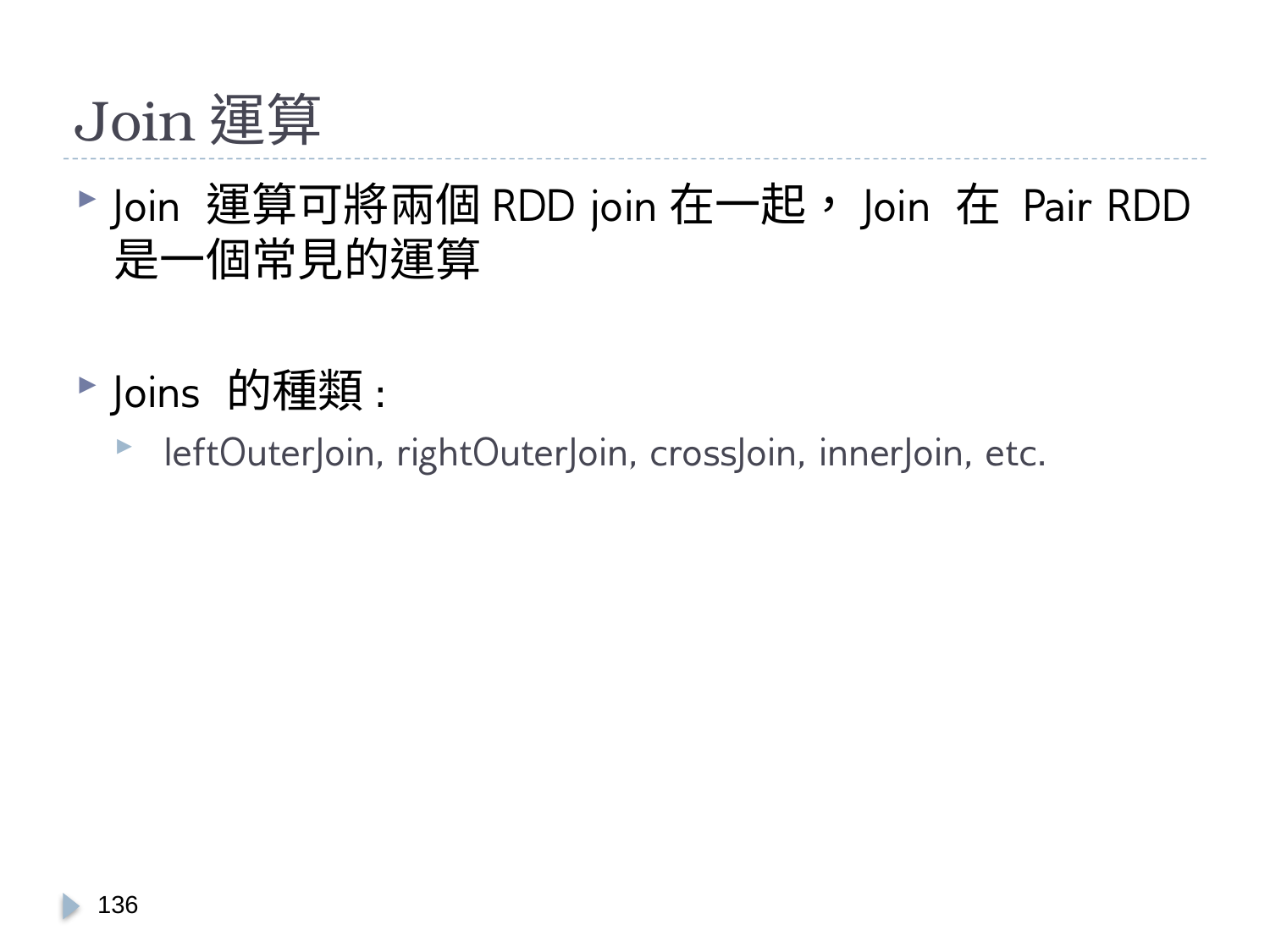

# Join運算
Join 運算可將兩個RDD join在一起，Join 在 Pair RDD是一個常見的運算

Joins 的種類:
 leftOuterJoin, rightOuterJoin, crossJoin, innerJoin, etc.
136